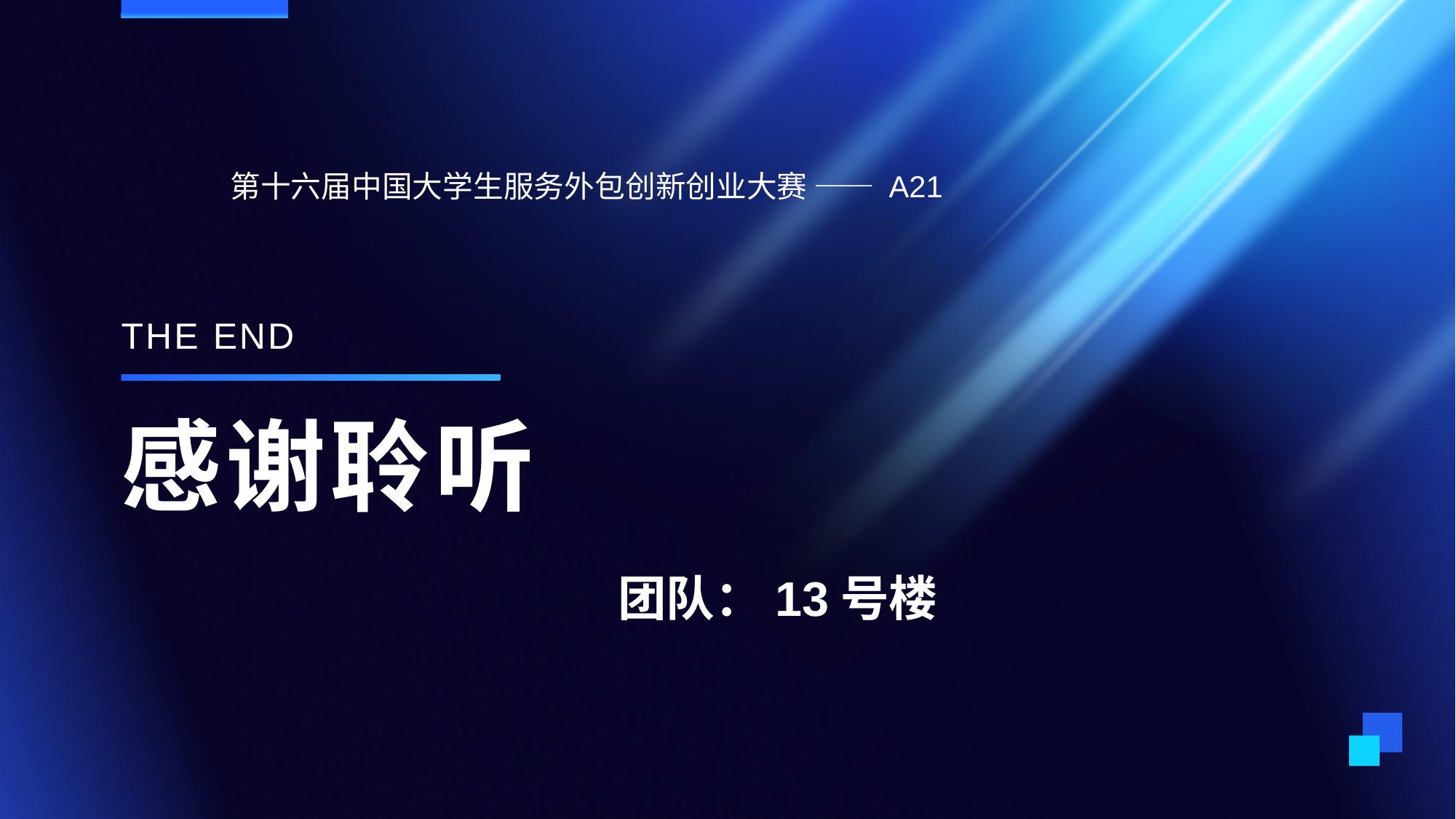

第十六届中国大学生服务外包创新创业大赛 —— A21
THE END
感谢聆听

团队：13号楼